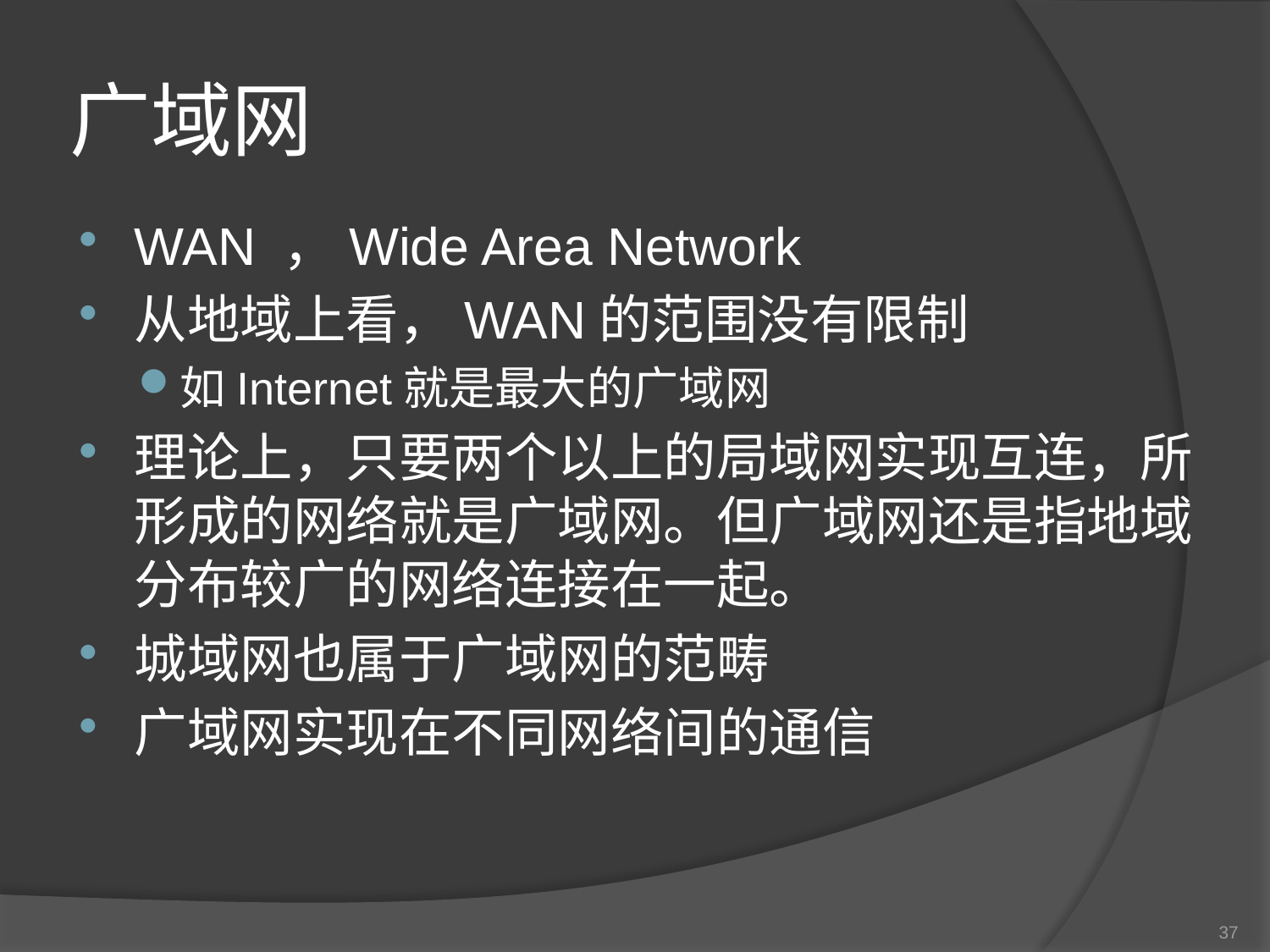

# 广域网
WAN ，Wide Area Network
从地域上看，WAN的范围没有限制
如Internet就是最大的广域网
理论上，只要两个以上的局域网实现互连，所形成的网络就是广域网。但广域网还是指地域分布较广的网络连接在一起。
城域网也属于广域网的范畴
广域网实现在不同网络间的通信
37